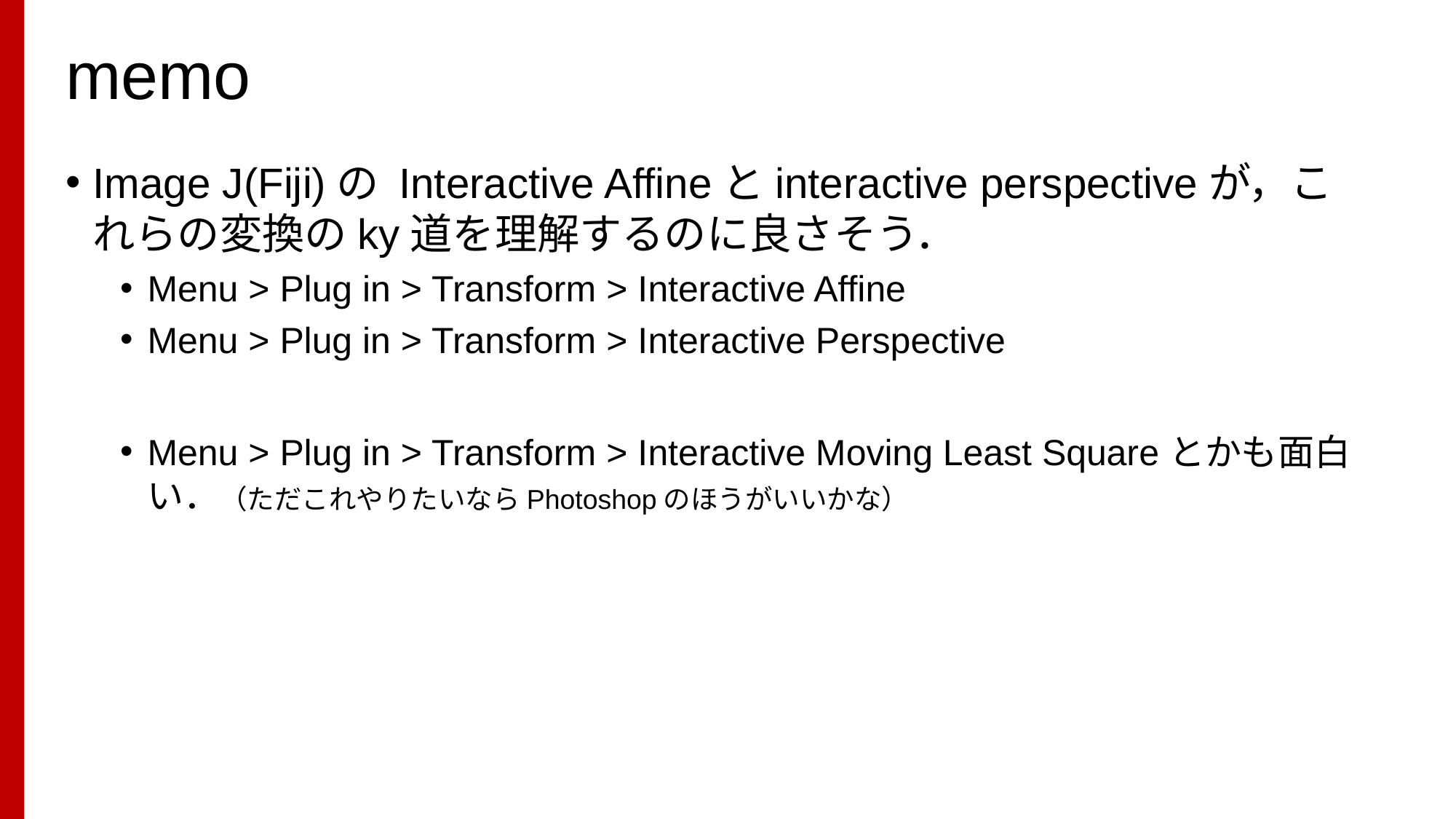

# memo
Image J(Fiji)の Interactive Affineとinteractive perspectiveが，これらの変換のky道を理解するのに良さそう．
Menu > Plug in > Transform > Interactive Affine
Menu > Plug in > Transform > Interactive Perspective

Menu > Plug in > Transform > Interactive Moving Least Squareとかも面白い．（ただこれやりたいならPhotoshopのほうがいいかな）